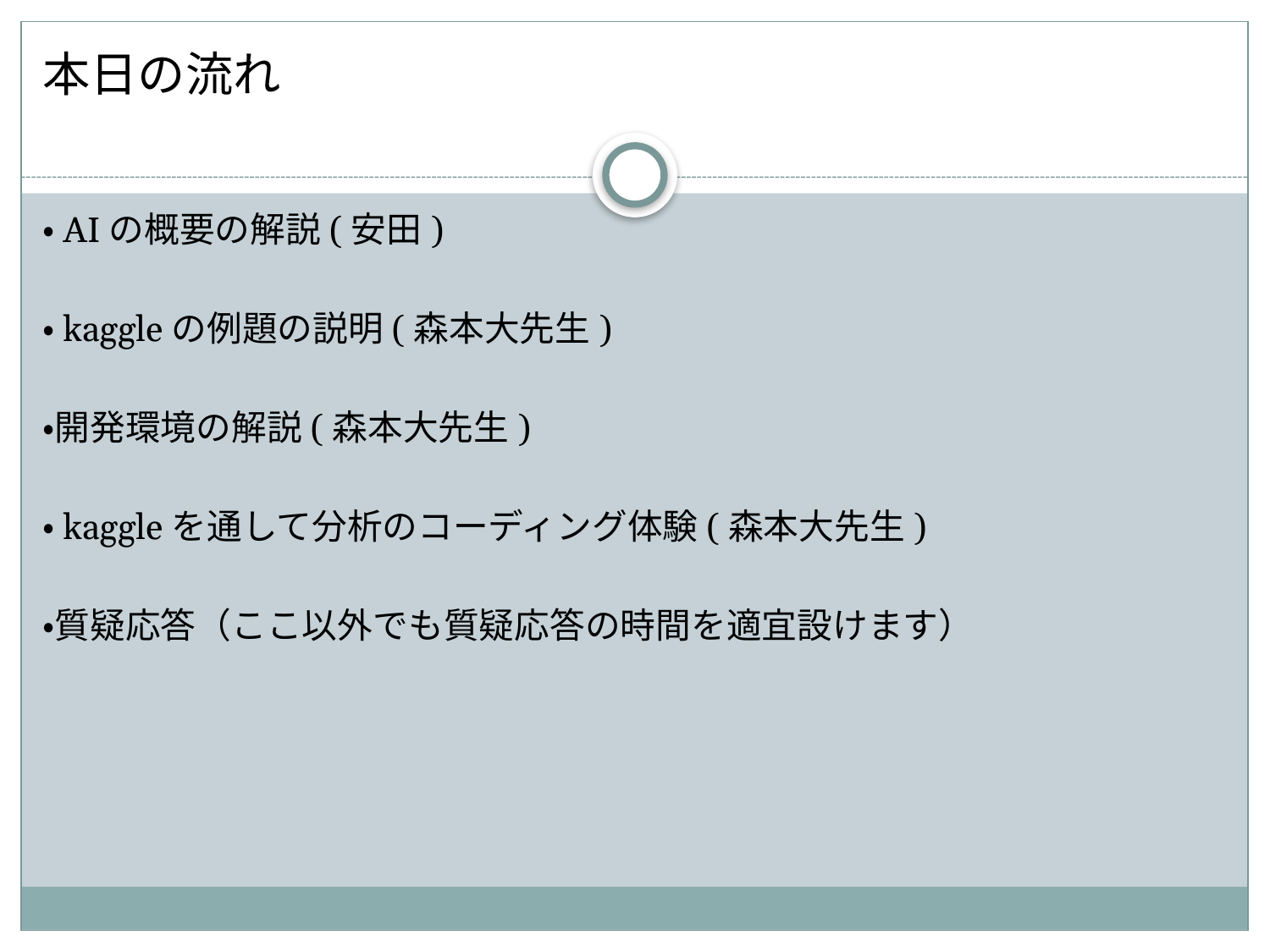

本日の流れ

・AIの概要の解説(安田)

・kaggleの例題の説明(森本大先生)

・開発環境の解説(森本大先生)

・kaggleを通して分析のコーディング体験(森本大先生)

・質疑応答（ここ以外でも質疑応答の時間を適宜設けます）
#